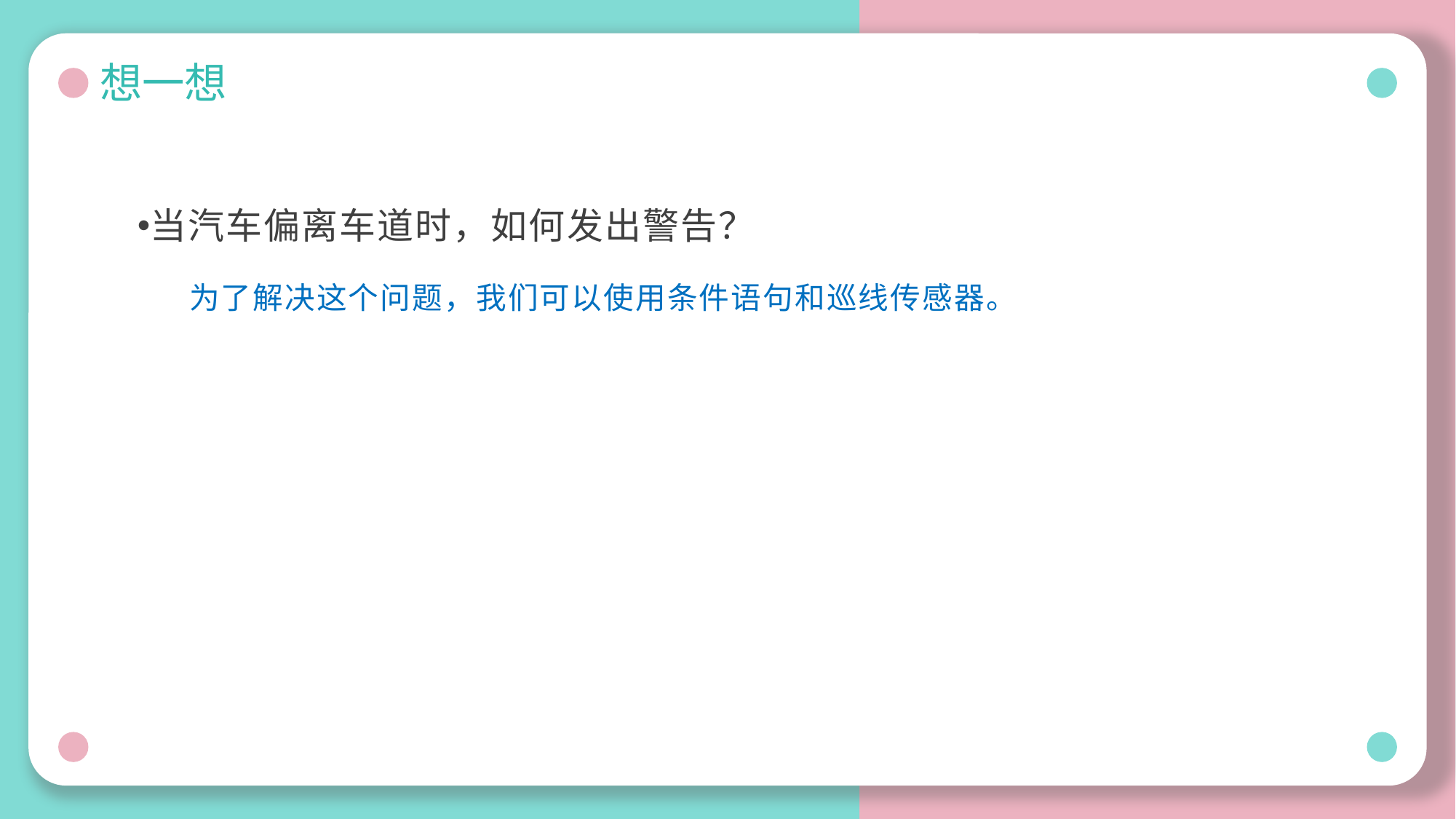

# 想一想
当汽车偏离车道时，如何发出警告？
为了解决这个问题，我们可以使用条件语句和巡线传感器。